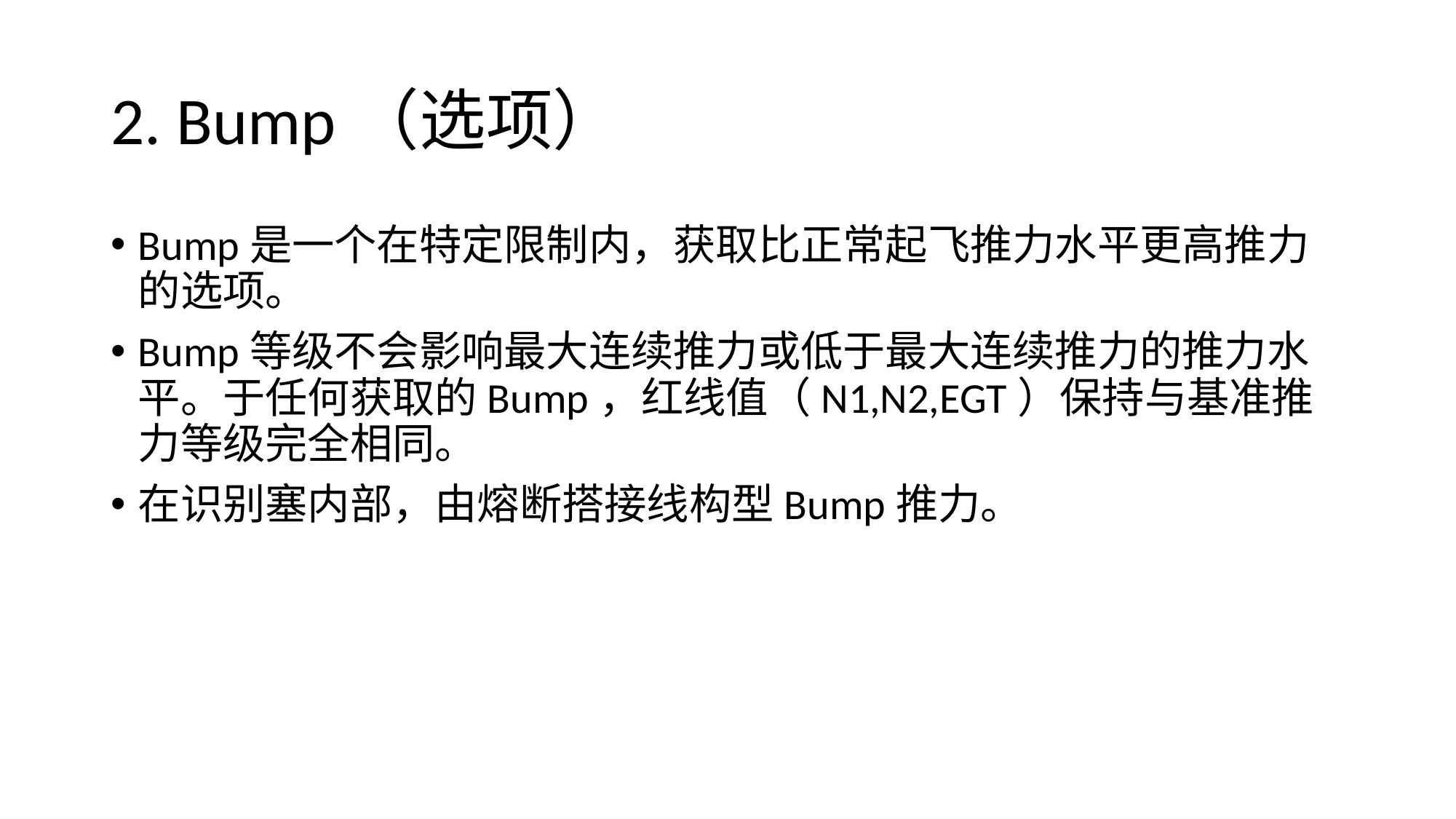

# 2. Bump（选项）
Bump是一个在特定限制内，获取比正常起飞推力水平更高推力的选项。
Bump等级不会影响最大连续推力或低于最大连续推力的推力水平。于任何获取的Bump，红线值（N1,N2,EGT）保持与基准推力等级完全相同。
在识别塞内部，由熔断搭接线构型Bump推力。